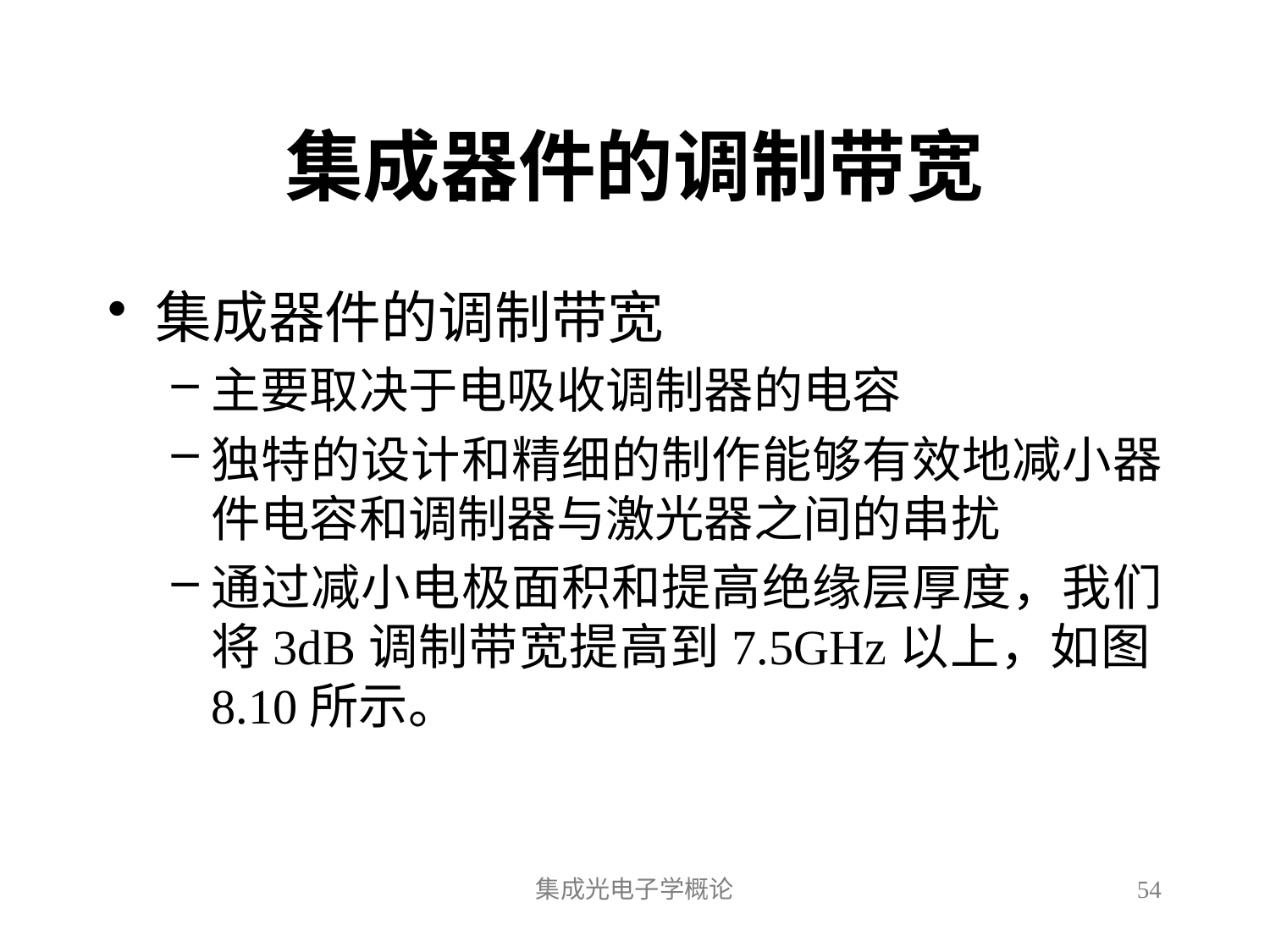

# 集成器件的调制带宽
集成器件的调制带宽
主要取决于电吸收调制器的电容
独特的设计和精细的制作能够有效地减小器件电容和调制器与激光器之间的串扰
通过减小电极面积和提高绝缘层厚度，我们将3dB调制带宽提高到7.5GHz以上，如图8.10所示。

集成光电子学概论
54